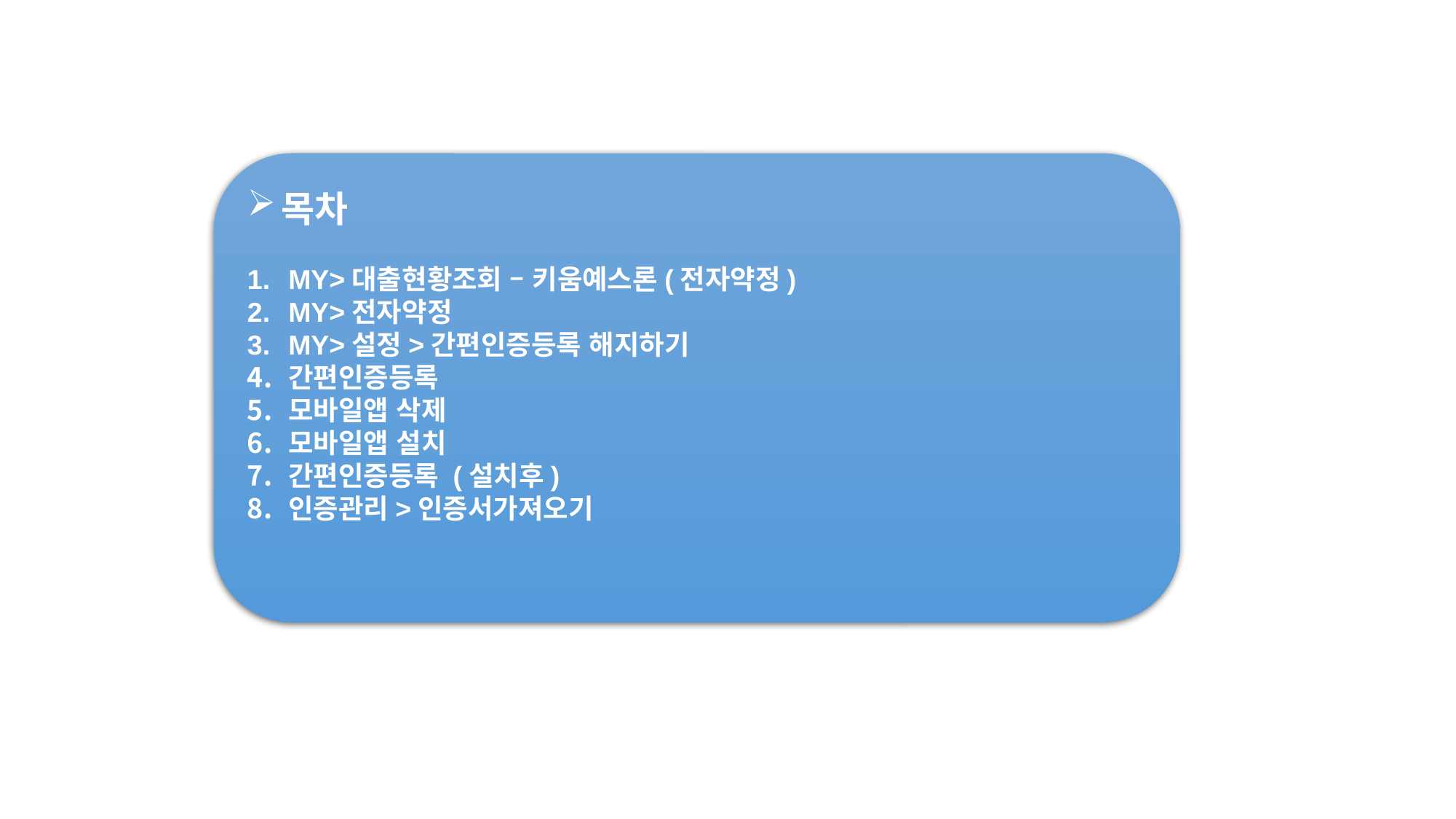

목차

MY>대출현황조회 – 키움예스론(전자약정)
MY>전자약정
MY>설정>간편인증등록 해지하기
간편인증등록
모바일앱 삭제
모바일앱 설치
간편인증등록 (설치후)
인증관리>인증서가져오기